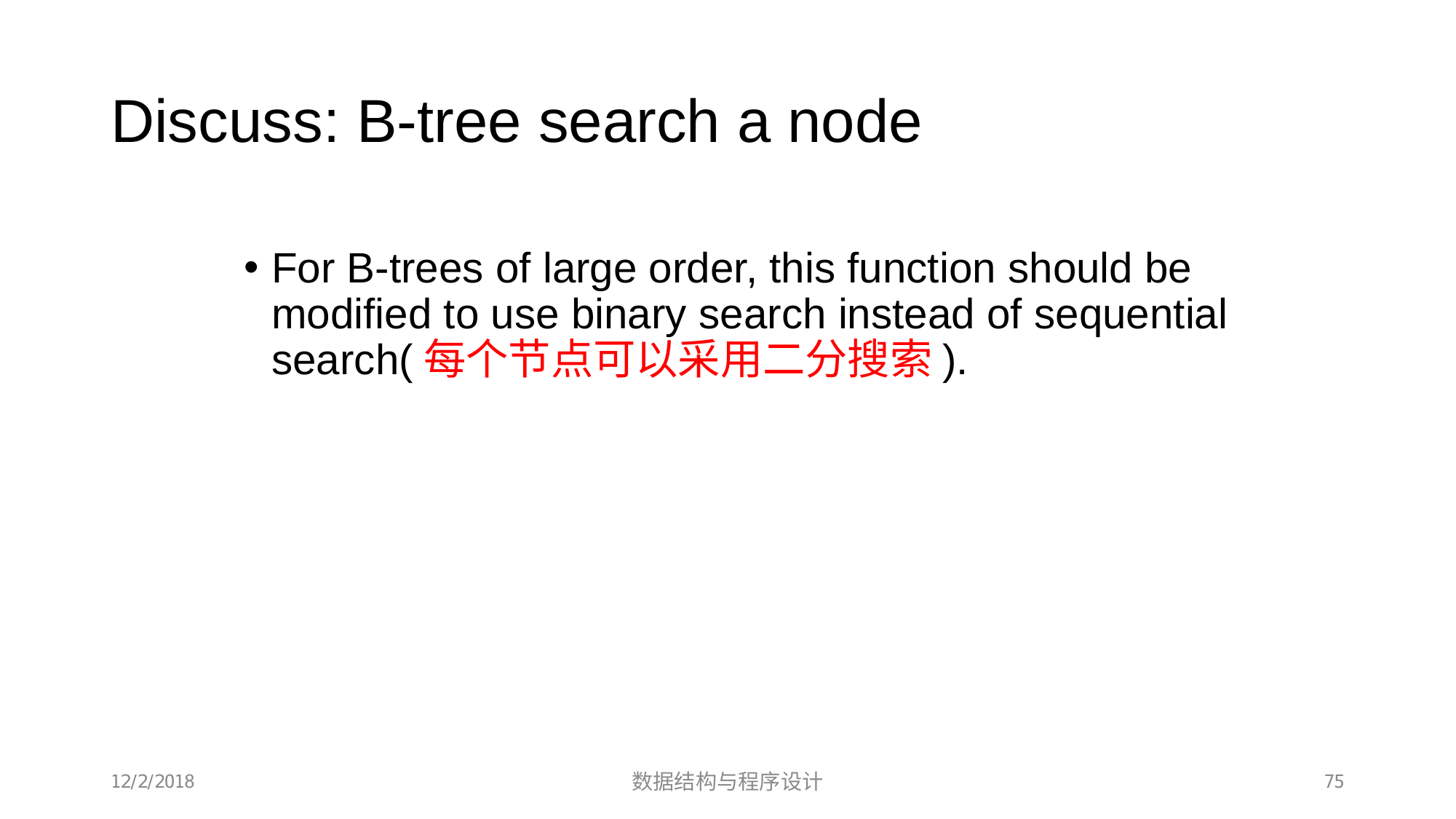

# Discuss: B-tree search a node
For B-trees of large order, this function should be modified to use binary search instead of sequential search(每个节点可以采用二分搜索).
12/2/2018
数据结构与程序设计
75